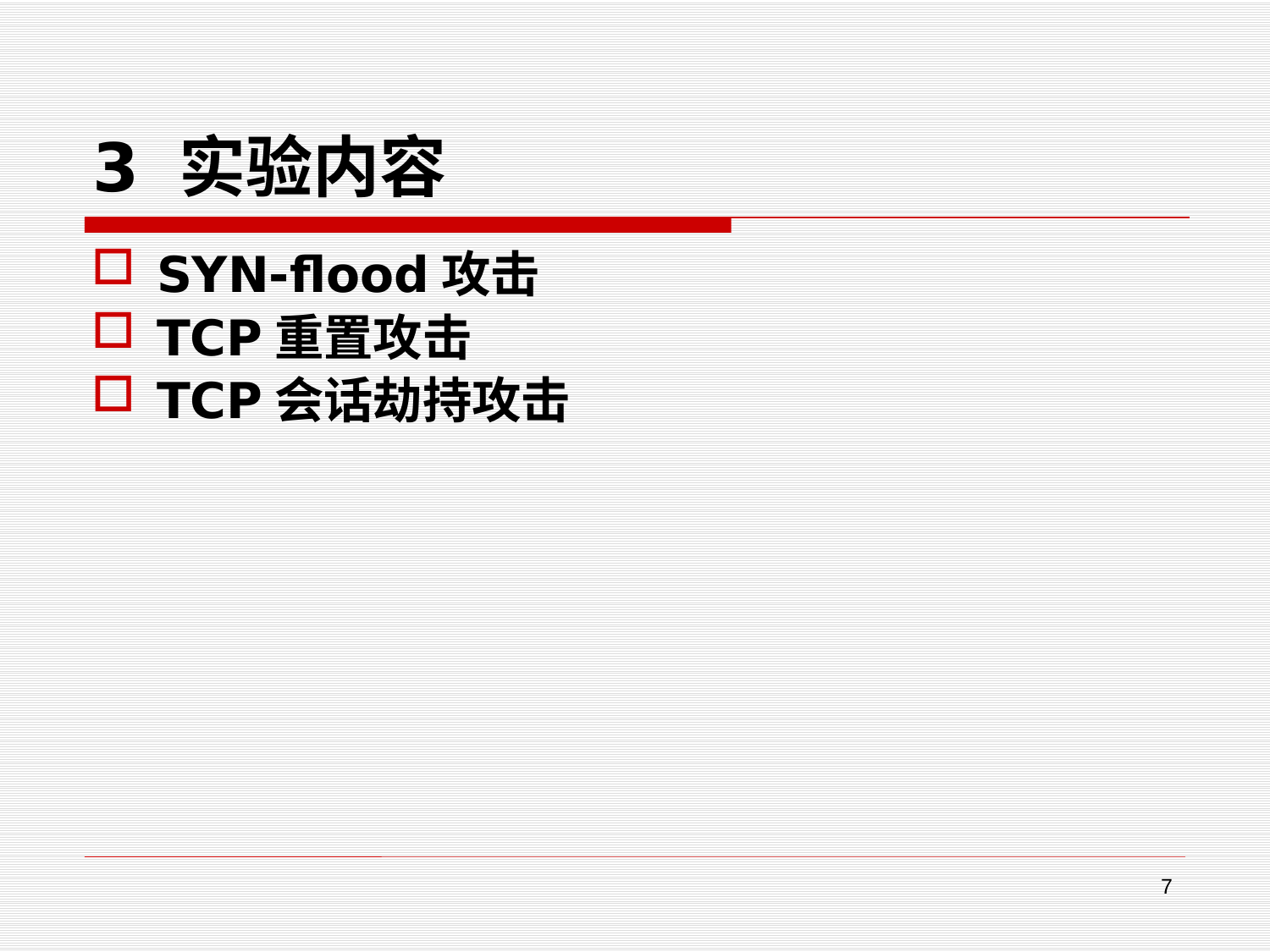

# 3 实验内容
SYN-flood攻击
TCP重置攻击
TCP会话劫持攻击
7